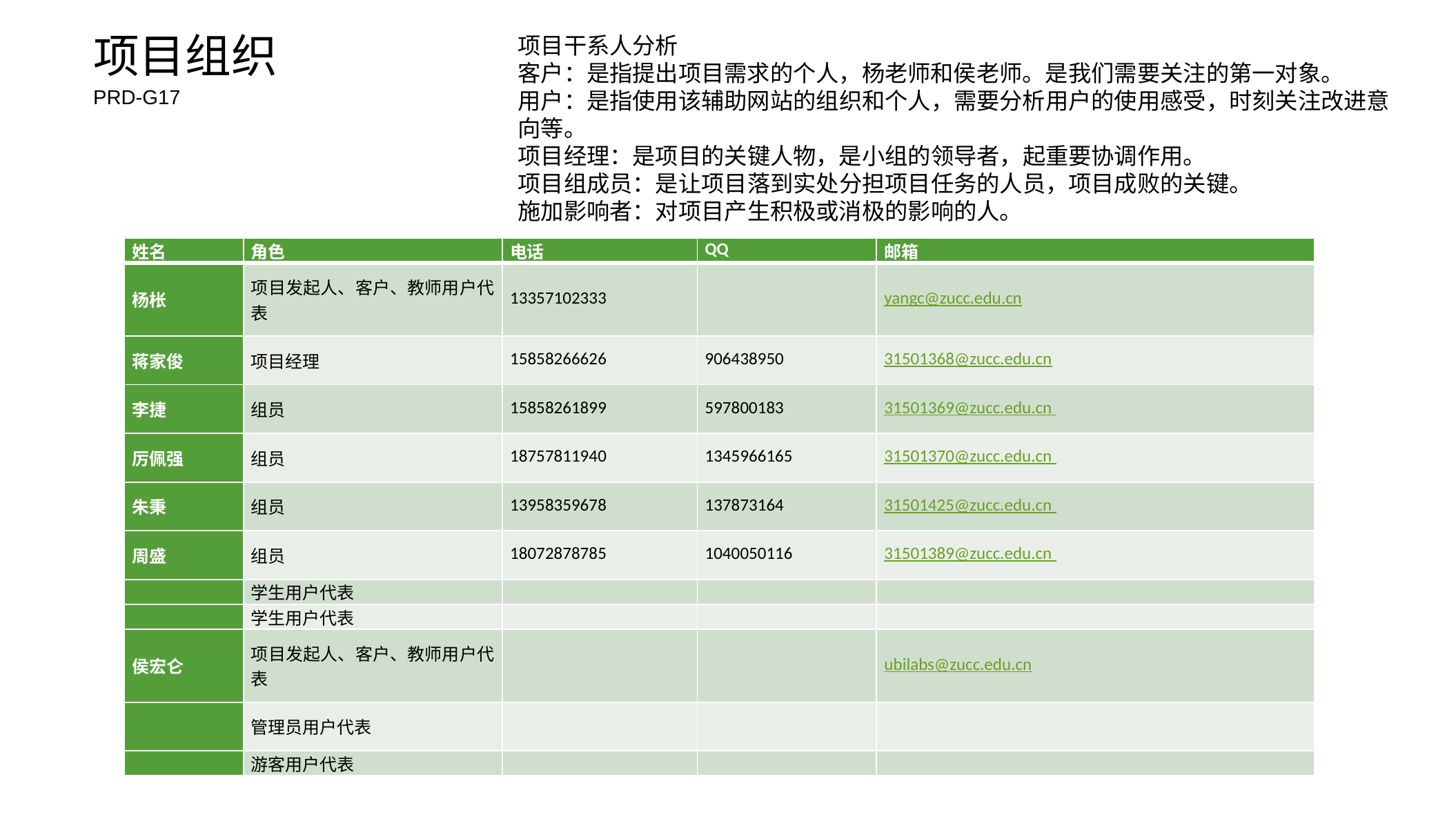

项目组织
项目干系人分析
客户：是指提出项目需求的个人，杨老师和侯老师。是我们需要关注的第一对象。
用户：是指使用该辅助网站的组织和个人，需要分析用户的使用感受，时刻关注改进意向等。
项目经理：是项目的关键人物，是小组的领导者，起重要协调作用。
项目组成员：是让项目落到实处分担项目任务的人员，项目成败的关键。
施加影响者：对项目产生积极或消极的影响的人。

PRD-G17
| 姓名 | 角色 | 电话 | QQ | 邮箱 |
| --- | --- | --- | --- | --- |
| 杨枨 | 项目发起人、客户、教师用户代表 | 13357102333 |  | yangc@zucc.edu.cn |
| 蒋家俊 | 项目经理 | 15858266626 | 906438950 | 31501368@zucc.edu.cn |
| 李捷 | 组员 | 15858261899 | 597800183 | 31501369@zucc.edu.cn |
| 厉佩强 | 组员 | 18757811940 | 1345966165 | 31501370@zucc.edu.cn |
| 朱秉 | 组员 | 13958359678 | 137873164 | 31501425@zucc.edu.cn |
| 周盛 | 组员 | 18072878785 | 1040050116 | 31501389@zucc.edu.cn |
|  | 学生用户代表 |  |  |  |
|  | 学生用户代表 |  |  |  |
| 侯宏仑 | 项目发起人、客户、教师用户代表 |  |  | ubilabs@zucc.edu.cn |
|  | 管理员用户代表 |  |  |  |
|  | 游客用户代表 |  |  |  |